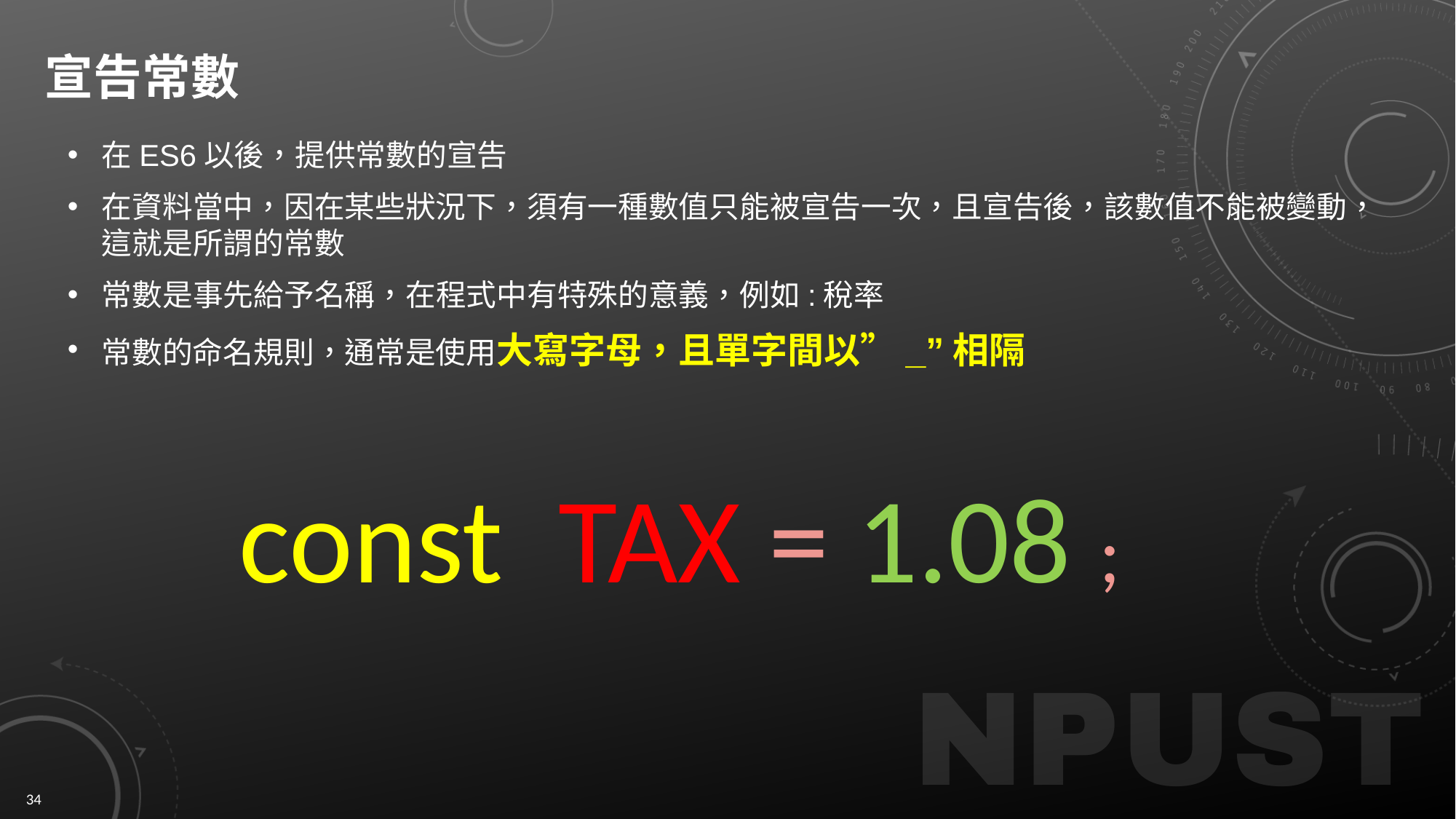

# 宣告常數
在ES6以後，提供常數的宣告
在資料當中，因在某些狀況下，須有一種數值只能被宣告一次，且宣告後，該數值不能被變動，這就是所謂的常數
常數是事先給予名稱，在程式中有特殊的意義，例如:稅率
常數的命名規則，通常是使用大寫字母，且單字間以”_”相隔
const  TAX = 1.08 ;